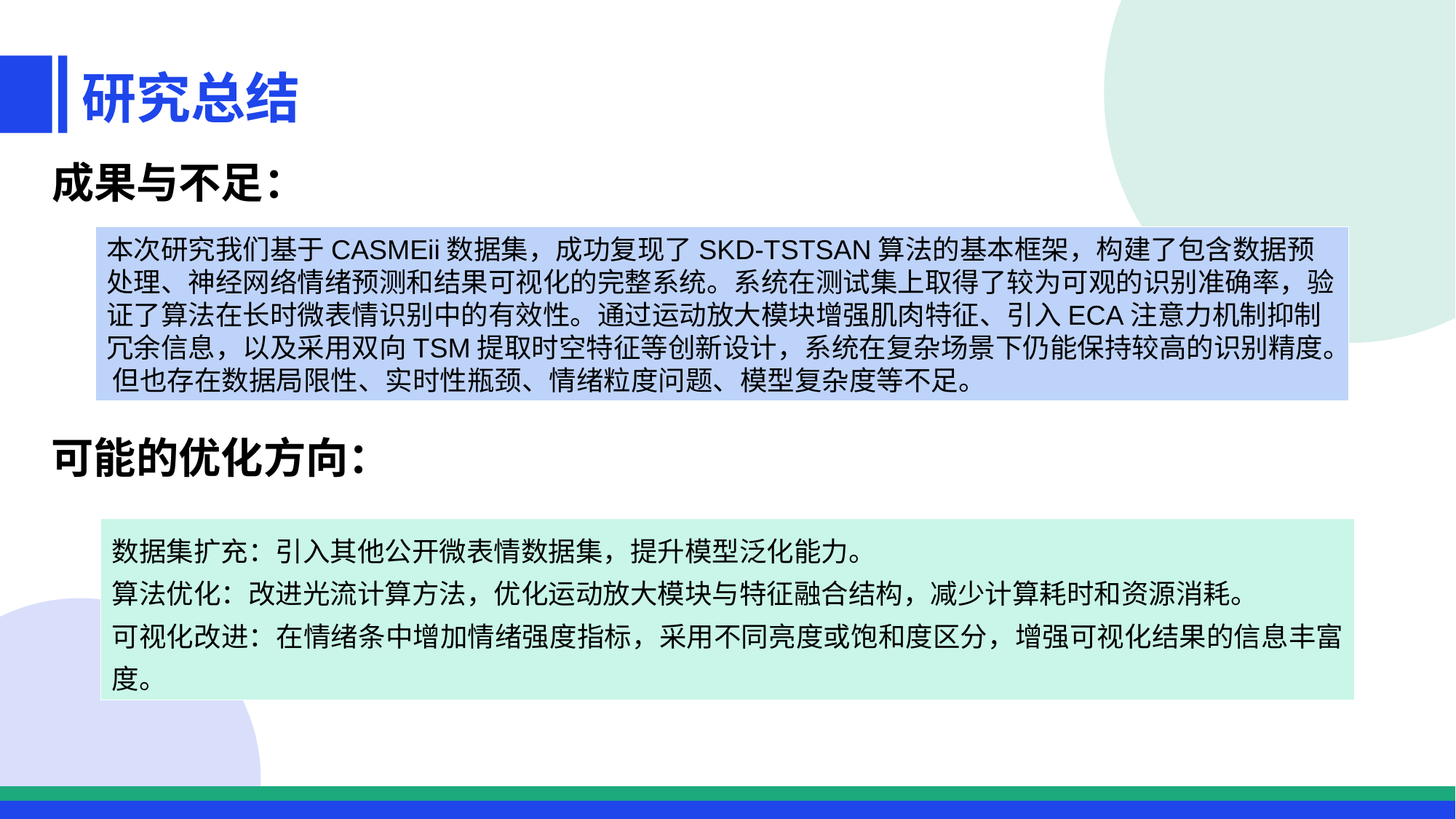

研究总结
成果与不足：

本次研究我们基于CASMEii数据集，成功复现了SKD-TSTSAN算法的基本框架，构建了包含数据预处理、神经网络情绪预测和结果可视化的完整系统。系统在测试集上取得了较为可观的识别准确率，验证了算法在长时微表情识别中的有效性。通过运动放大模块增强肌肉特征、引入ECA注意力机制抑制冗余信息，以及采用双向TSM提取时空特征等创新设计，系统在复杂场景下仍能保持较高的识别精度。 但也存在数据局限性、实时性瓶颈、情绪粒度问题、模型复杂度等不足。
可能的优化方向：
数据集扩充：引入其他公开微表情数据集，提升模型泛化能力。
算法优化：改进光流计算方法，优化运动放大模块与特征融合结构，减少计算耗时和资源消耗。
可视化改进：在情绪条中增加情绪强度指标，采用不同亮度或饱和度区分，增强可视化结果的信息丰富度。